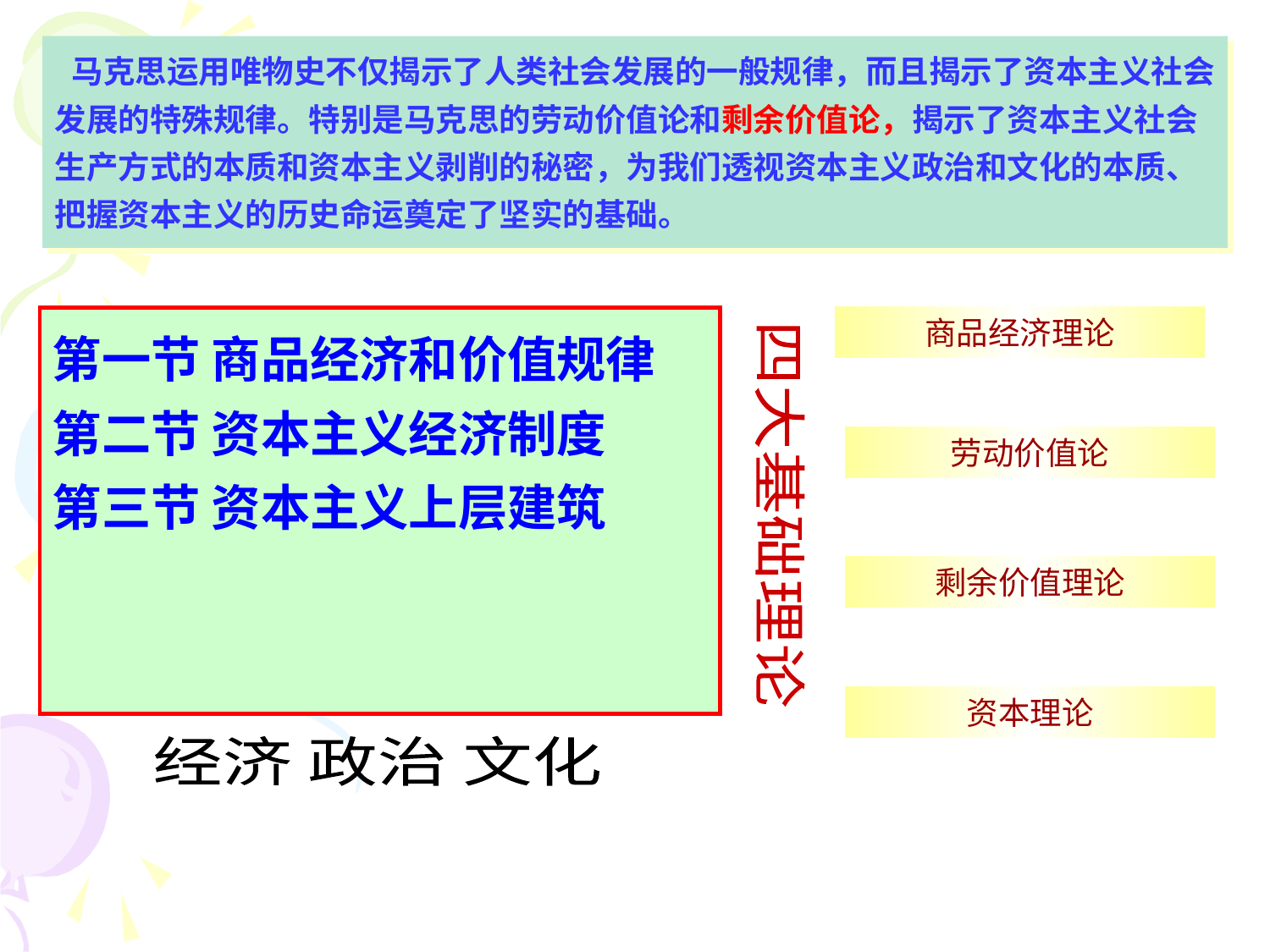

马克思运用唯物史不仅揭示了人类社会发展的一般规律，而且揭示了资本主义社会发展的特殊规律。特别是马克思的劳动价值论和剩余价值论，揭示了资本主义社会生产方式的本质和资本主义剥削的秘密，为我们透视资本主义政治和文化的本质、把握资本主义的历史命运奠定了坚实的基础。
商品经济理论
劳动价值论
四大基础理论
剩余价值理论
资本理论
第一节 商品经济和价值规律
第二节 资本主义经济制度
第三节 资本主义上层建筑
经济 政治 文化